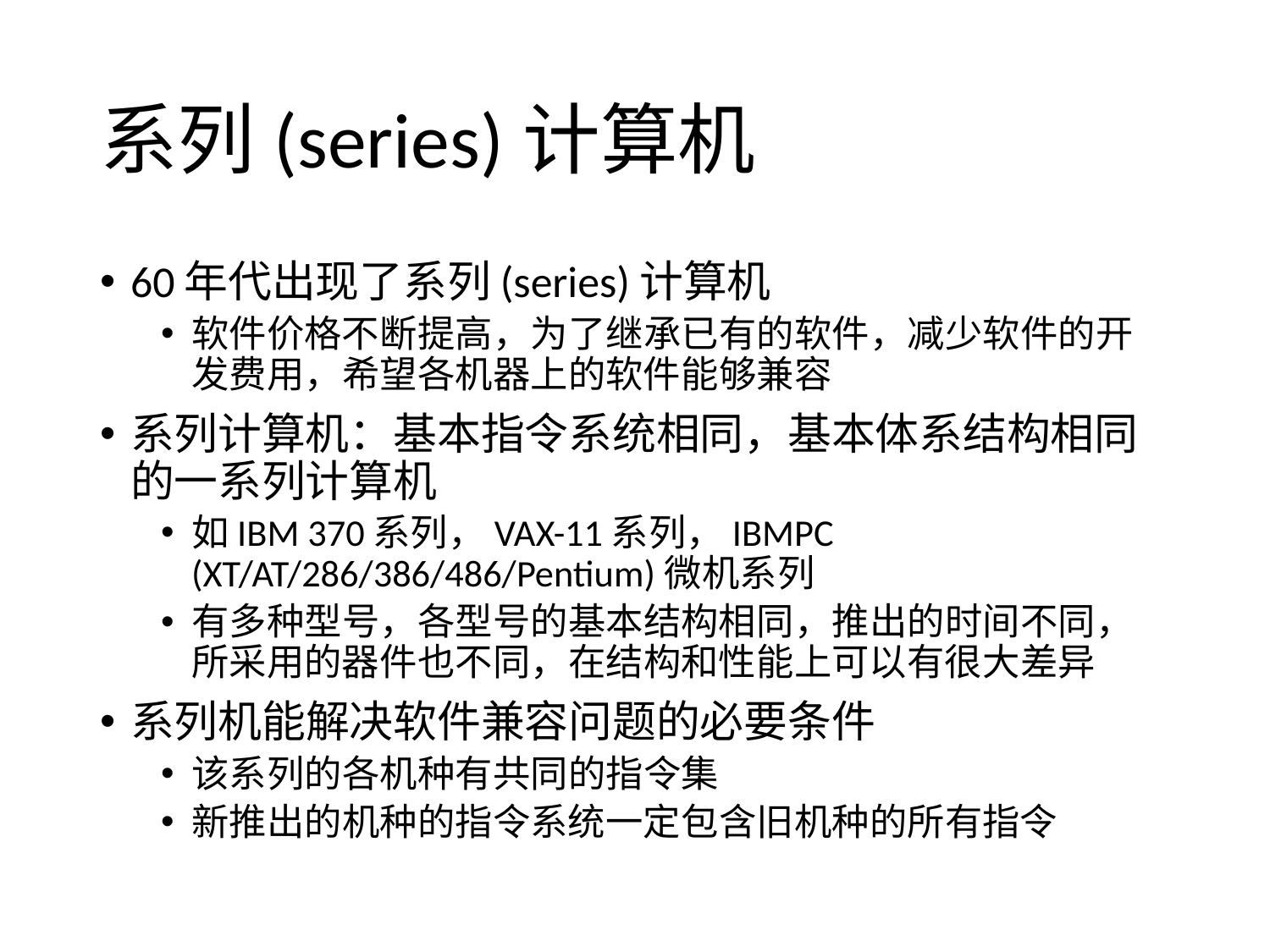

# 系列(series)计算机
60年代出现了系列(series)计算机
软件价格不断提高，为了继承已有的软件，减少软件的开发费用，希望各机器上的软件能够兼容
系列计算机：基本指令系统相同，基本体系结构相同的一系列计算机
如IBM 370系列，VAX-11系列，IBMPC  (XT/AT/286/386/486/Pentium)微机系列
有多种型号，各型号的基本结构相同，推出的时间不同，所采用的器件也不同，在结构和性能上可以有很大差异
系列机能解决软件兼容问题的必要条件
该系列的各机种有共同的指令集
新推出的机种的指令系统一定包含旧机种的所有指令